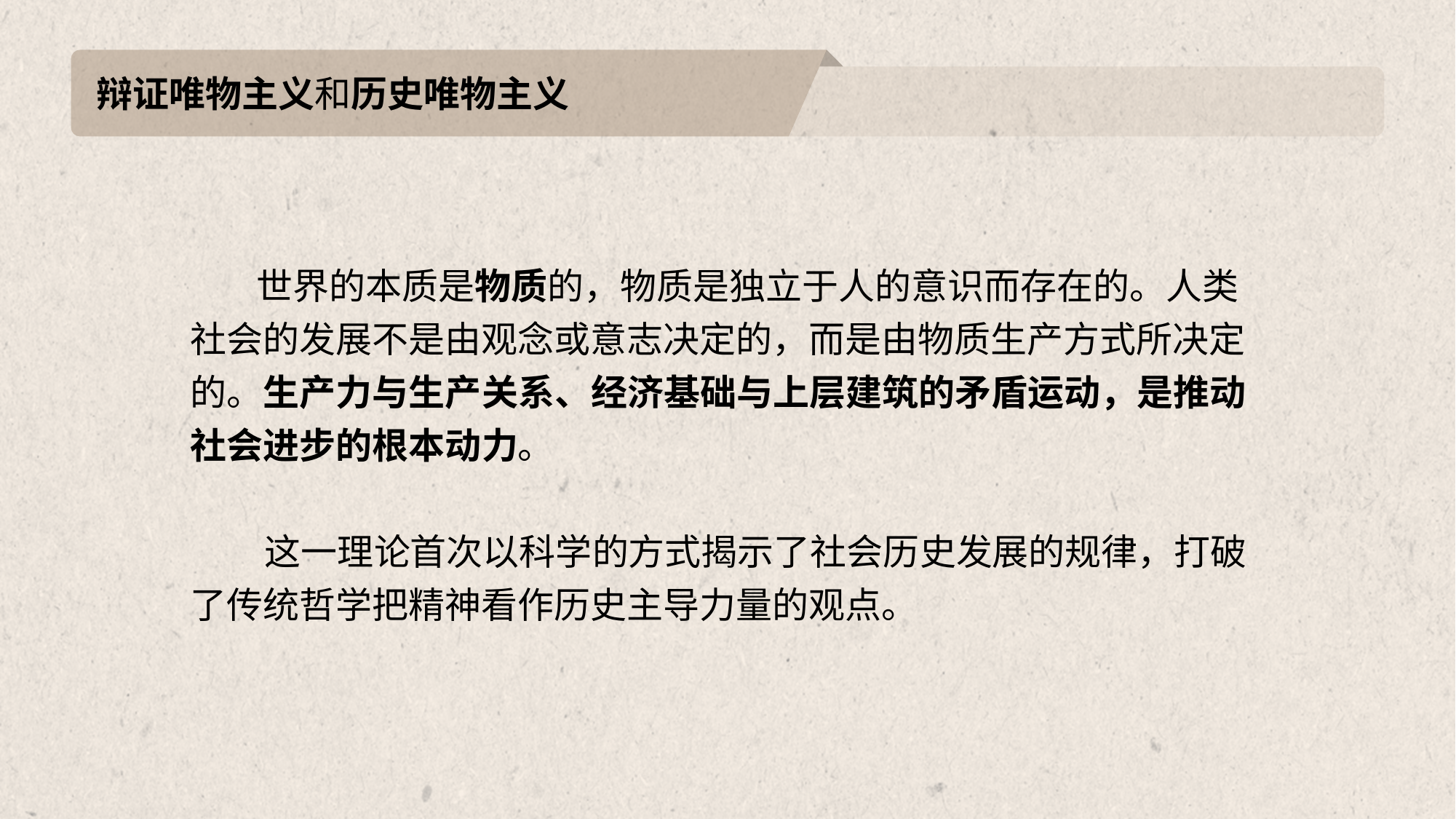

辩证唯物主义和历史唯物主义
       世界的本质是物质的，物质是独立于人的意识而存在的。人类社会的发展不是由观念或意志决定的，而是由物质生产方式所决定的。生产力与生产关系、经济基础与上层建筑的矛盾运动，是推动社会进步的根本动力。

        这一理论首次以科学的方式揭示了社会历史发展的规律，打破了传统哲学把精神看作历史主导力量的观点。